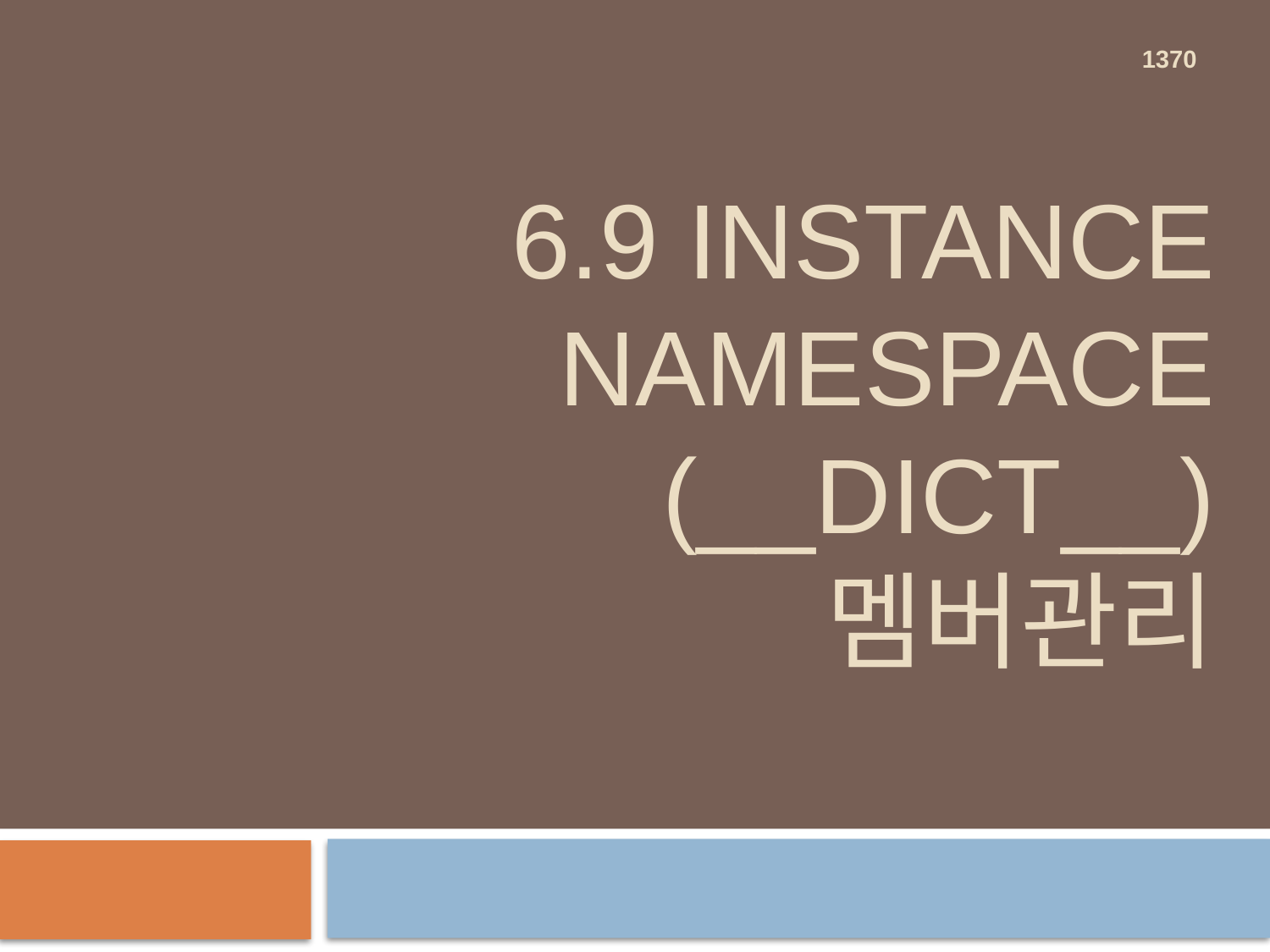

1370
# 6.9 instance namespace (__dict__) 멤버관리